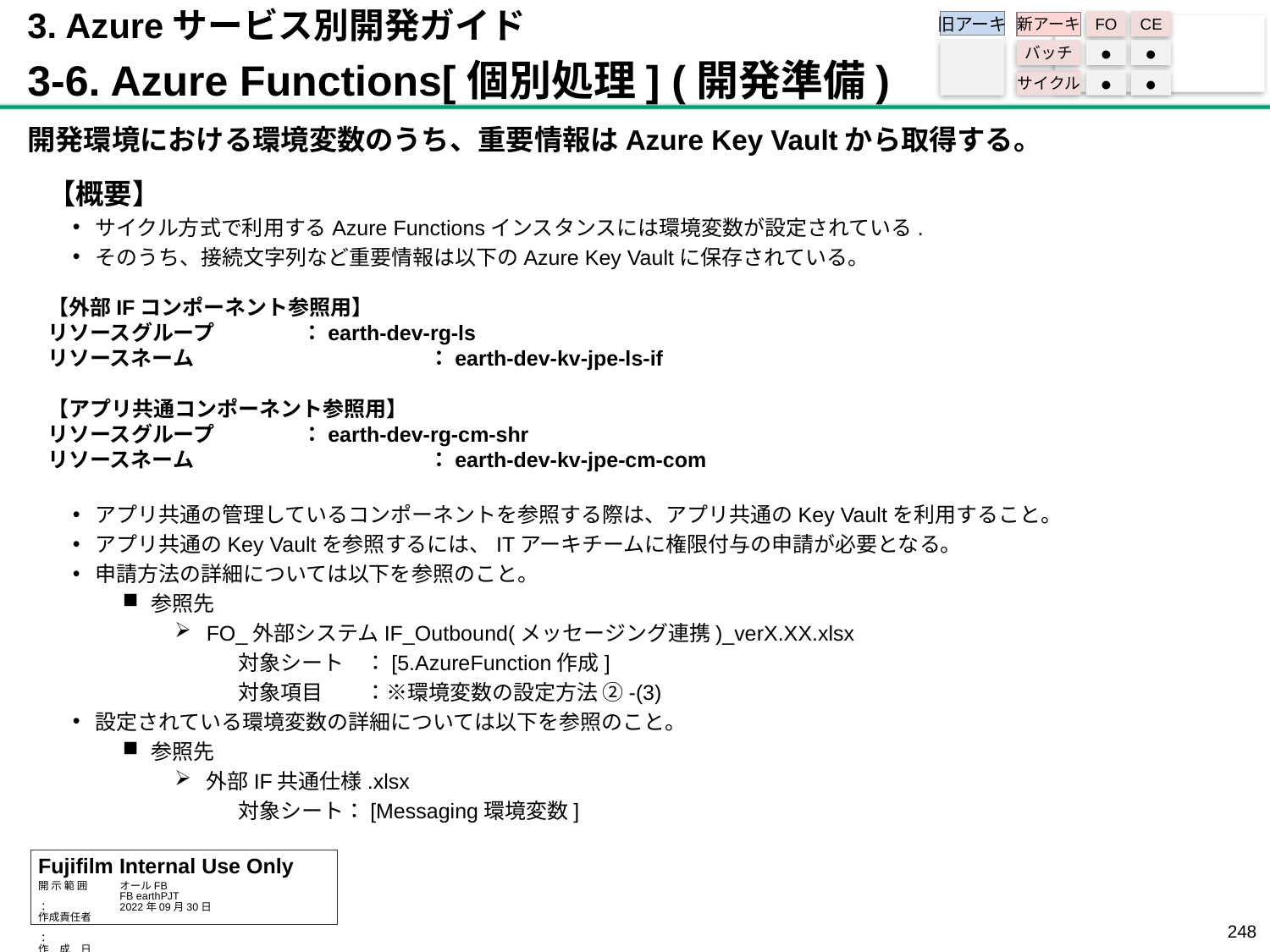

3. Azureサービス別開発ガイド
3-6. Azure Functions[個別処理] (開発準備)
旧アーキ
FO
CE
新アーキ
バッチ
●
●
サイクル
●
●

開発環境における環境変数のうち、重要情報はAzure Key Vaultから取得する。
【概要】
サイクル方式で利用するAzure Functionsインスタンスには環境変数が設定されている.
そのうち、接続文字列など重要情報は以下のAzure Key Vaultに保存されている。

【外部IFコンポーネント参照用】
リソースグループ	：earth-dev-rg-ls
リソースネーム		：earth-dev-kv-jpe-ls-if

【アプリ共通コンポーネント参照用】
リソースグループ	：earth-dev-rg-cm-shr
リソースネーム		：earth-dev-kv-jpe-cm-com

アプリ共通の管理しているコンポーネントを参照する際は、アプリ共通のKey Vaultを利用すること。
アプリ共通のKey Vaultを参照するには、ITアーキチームに権限付与の申請が必要となる。
申請方法の詳細については以下を参照のこと。
参照先
FO_外部システムIF_Outbound(メッセージング連携)_verX.XX.xlsx
対象シート	：[5.AzureFunction作成]
対象項目	：※環境変数の設定方法 ②-(3)
設定されている環境変数の詳細については以下を参照のこと。
参照先
外部IF共通仕様.xlsx
対象シート：[Messaging環境変数]

248